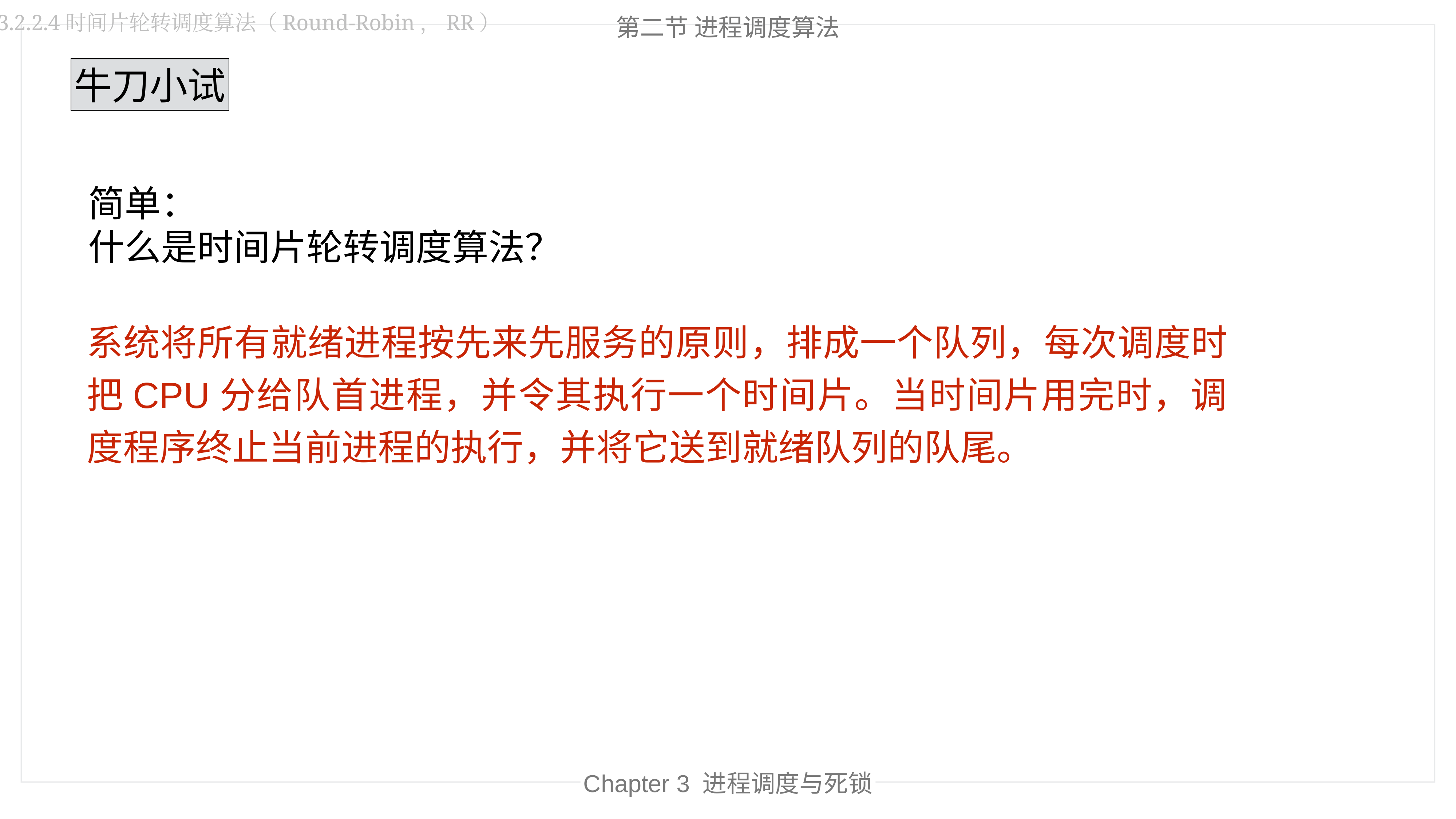

3.2.2.4时间片轮转调度算法（Round-Robin，RR）
第二节 进程调度算法
牛刀小试
简单：
什么是时间片轮转调度算法？
系统将所有就绪进程按先来先服务的原则，排成一个队列，每次调度时把CPU分给队首进程，并令其执行一个时间片。当时间片用完时，调度程序终止当前进程的执行，并将它送到就绪队列的队尾。
Chapter 3 进程调度与死锁